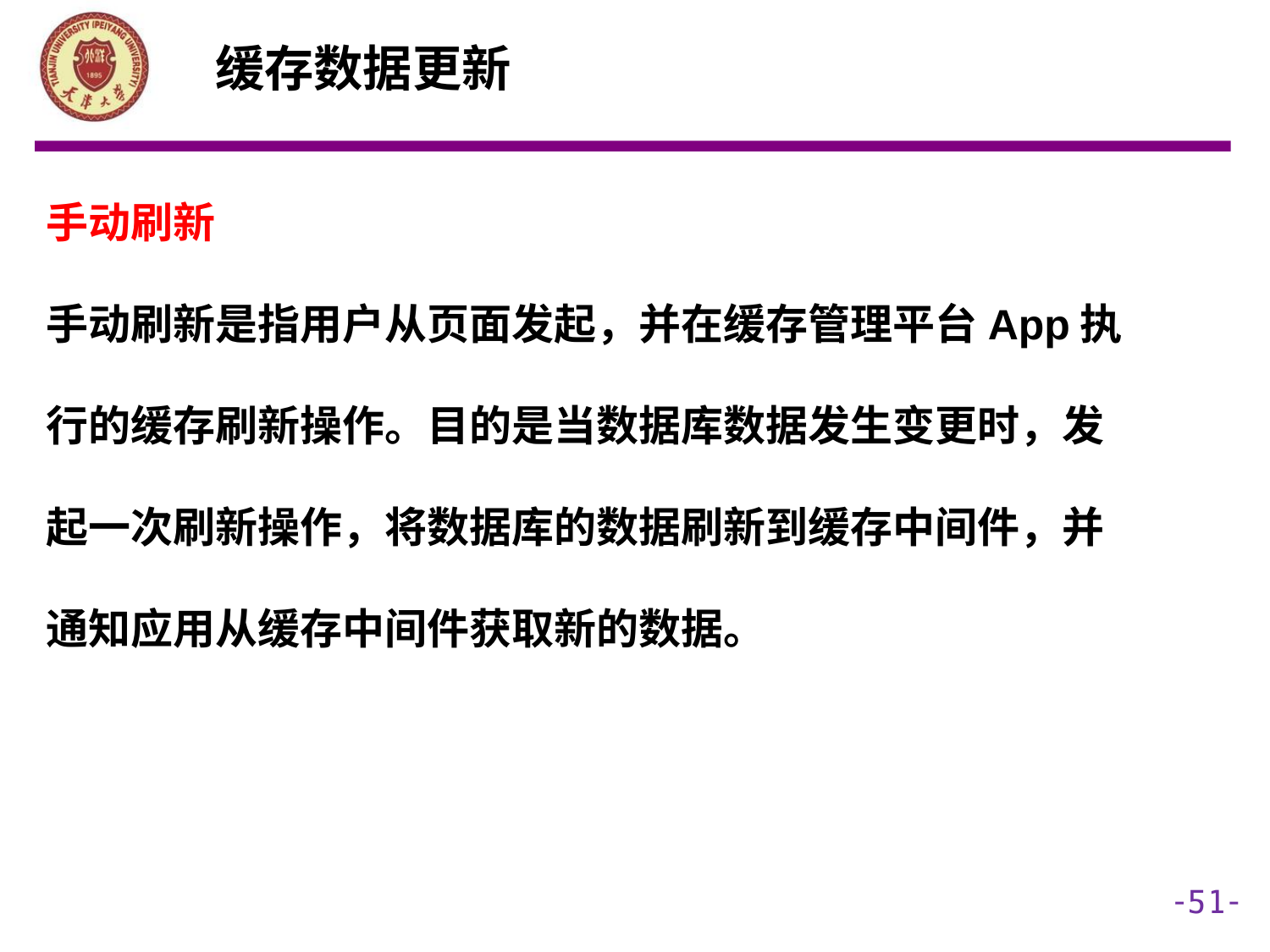

缓存数据更新
手动刷新
手动刷新是指用户从页面发起，并在缓存管理平台App执行的缓存刷新操作。目的是当数据库数据发生变更时，发起一次刷新操作，将数据库的数据刷新到缓存中间件，并通知应用从缓存中间件获取新的数据。